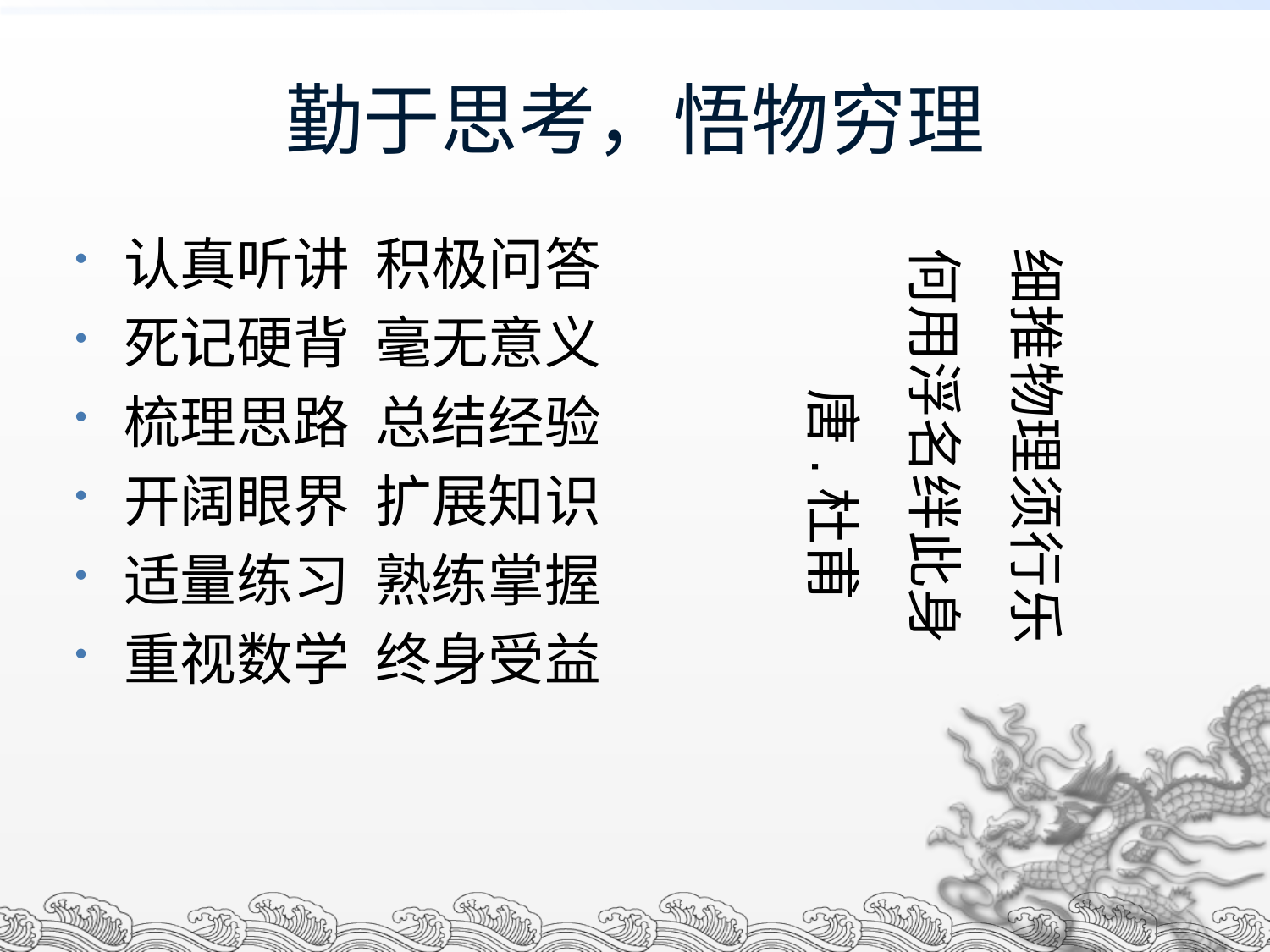

# 勤于思考，悟物穷理
认真听讲  积极问答
死记硬背  毫无意义
梳理思路  总结经验
开阔眼界  扩展知识
适量练习  熟练掌握
重视数学  终身受益
细推物理须行乐
何用浮名绊此身
          唐.杜甫